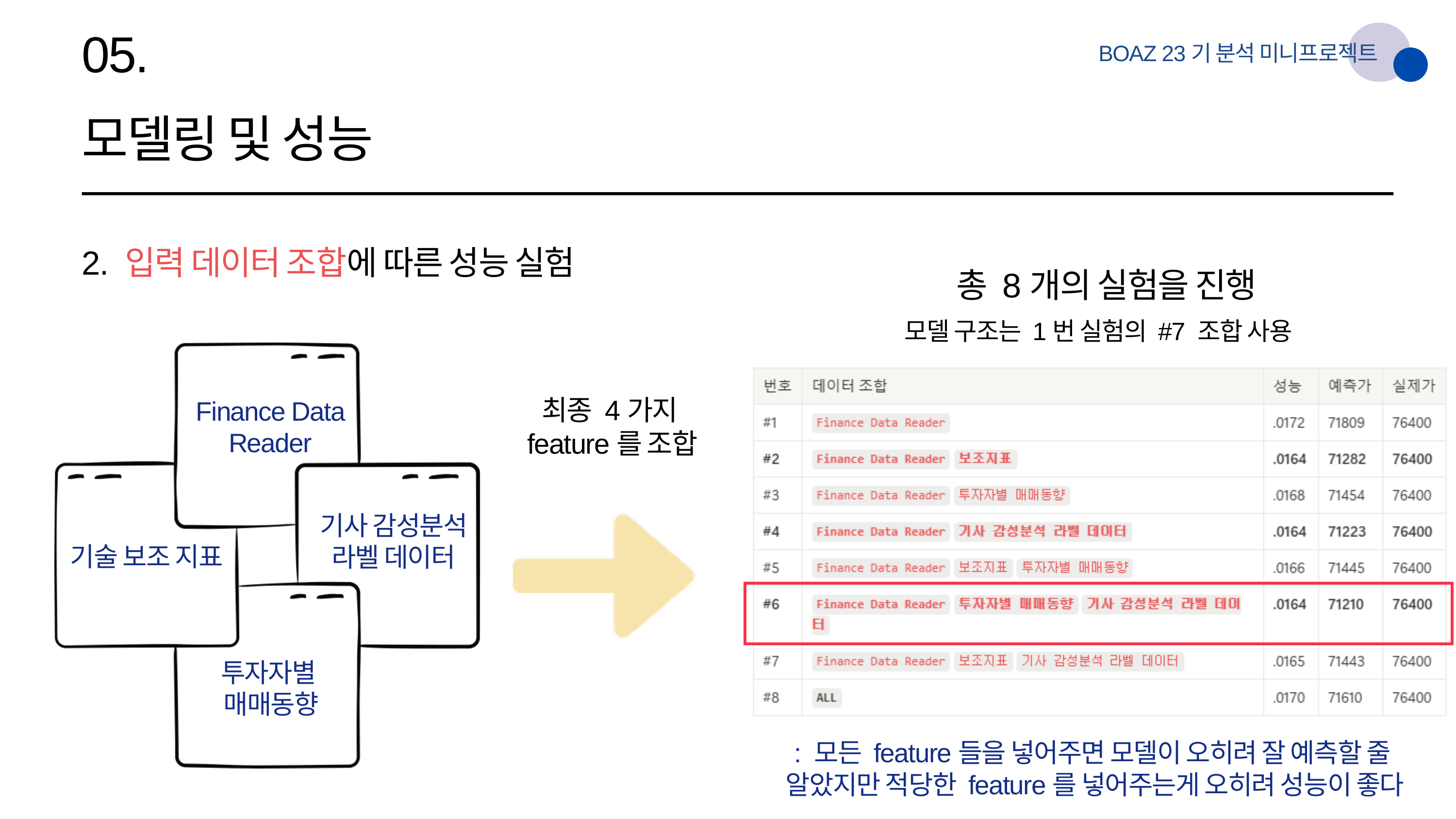

05.

BOAZ 23기 분석 미니프로젝트

모델링 및 성능

2. 입력 데이터 조합에 따른 성능 실험
 총 8개의 실험을 진행
모델 구조는 1번 실험의 #7 조합 사용

최종 4가지
feature를 조합
Finance Data Reader
기사 감성분석 라벨 데이터

기술 보조 지표

투자자별
매매동향
: 모든 feature들을 넣어주면 모델이 오히려 잘 예측할 줄
알았지만 적당한 feature를 넣어주는게 오히려 성능이 좋다